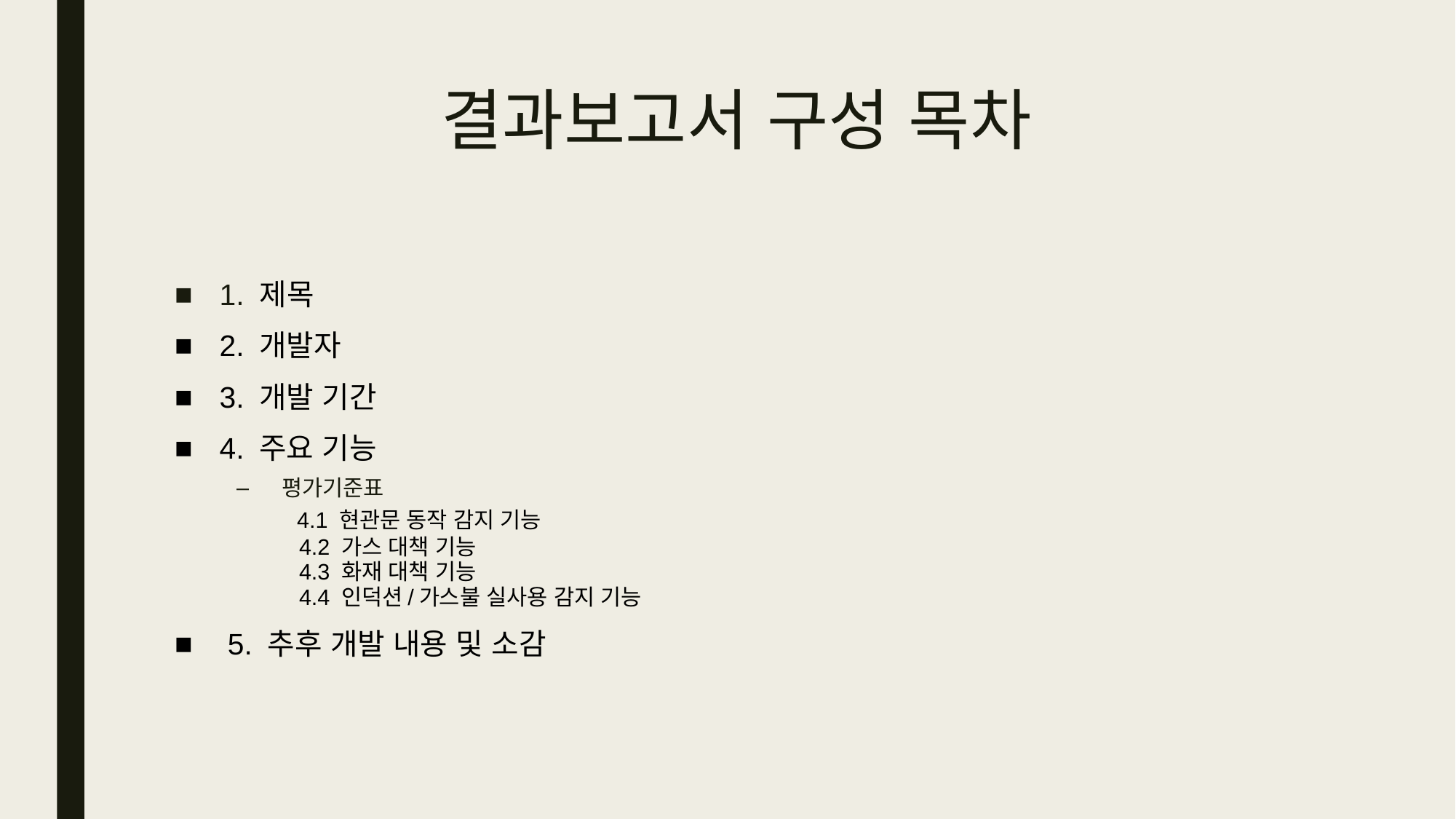

# 결과보고서 구성 목차
1. 제목
2. 개발자
3. 개발 기간
4. 주요 기능
평가기준표
 4.1 현관문 동작 감지 기능
  4.2 가스 대책 기능
  4.3 화재 대책 기능
  4.4 인덕션/가스불 실사용 감지 기능
 5. 추후 개발 내용 및 소감